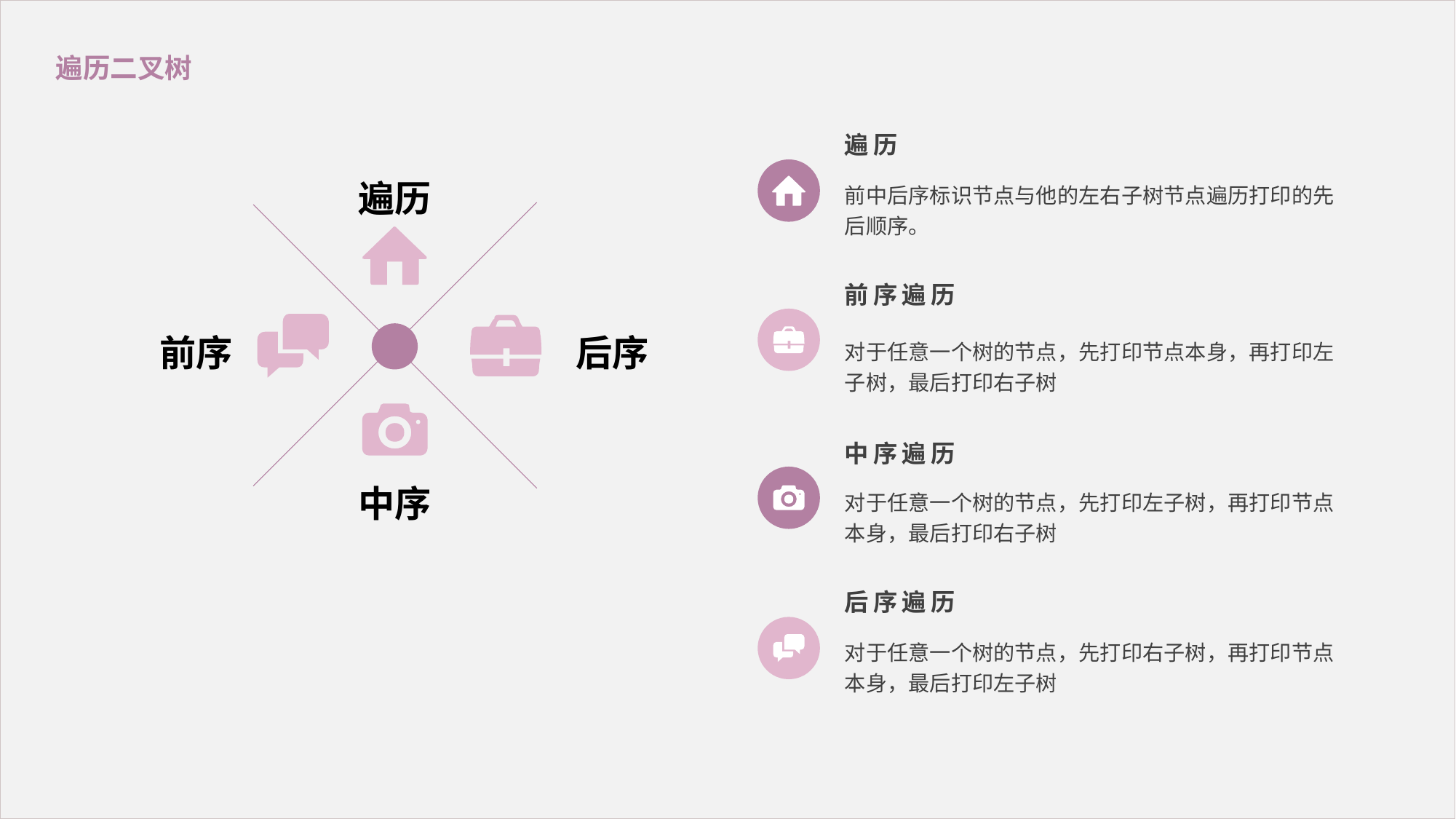

遍历二叉树
遍历

遍历
前中后序标识节点与他的左右子树节点遍历打印的先后顺序。

前序遍历

前序
后序

对于任意一个树的节点，先打印节点本身，再打印左子树，最后打印右子树

中序遍历

中序
对于任意一个树的节点，先打印左子树，再打印节点本身，最后打印右子树

后序遍历

对于任意一个树的节点，先打印右子树，再打印节点本身，最后打印左子树